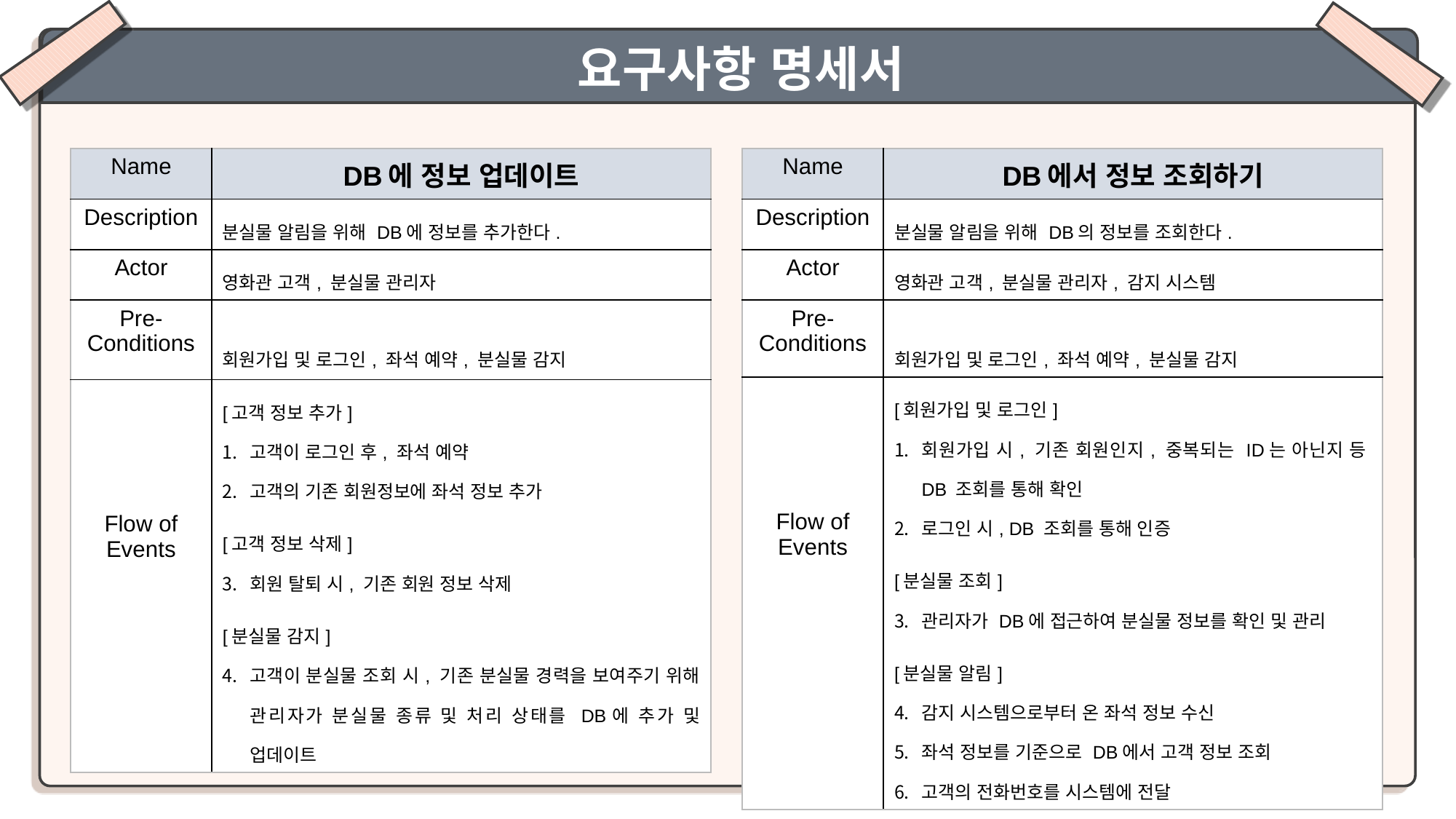

요구사항 명세서
| Name | DB에 정보 업데이트 |
| --- | --- |
| Description | 분실물 알림을 위해 DB에 정보를 추가한다. |
| Actor | 영화관 고객, 분실물 관리자 |
| Pre-Conditions | 회원가입 및 로그인, 좌석 예약, 분실물 감지 |
| Flow of Events | [고객 정보 추가] 고객이 로그인 후, 좌석 예약 고객의 기존 회원정보에 좌석 정보 추가 [고객 정보 삭제] 회원 탈퇴 시, 기존 회원 정보 삭제 [분실물 감지] 고객이 분실물 조회 시, 기존 분실물 경력을 보여주기 위해 관리자가 분실물 종류 및 처리 상태를 DB에 추가 및 업데이트 |
| Name | DB에서 정보 조회하기 |
| --- | --- |
| Description | 분실물 알림을 위해 DB의 정보를 조회한다. |
| Actor | 영화관 고객, 분실물 관리자, 감지 시스템 |
| Pre-Conditions | 회원가입 및 로그인, 좌석 예약, 분실물 감지 |
| Flow of Events | [회원가입 및 로그인] 회원가입 시, 기존 회원인지, 중복되는 ID는 아닌지 등DB 조회를 통해 확인 로그인 시, DB 조회를 통해 인증 [분실물 조회] 관리자가 DB에 접근하여 분실물 정보를 확인 및 관리 [분실물 알림] 감지 시스템으로부터 온 좌석 정보 수신 좌석 정보를 기준으로 DB에서 고객 정보 조회 고객의 전화번호를 시스템에 전달 |